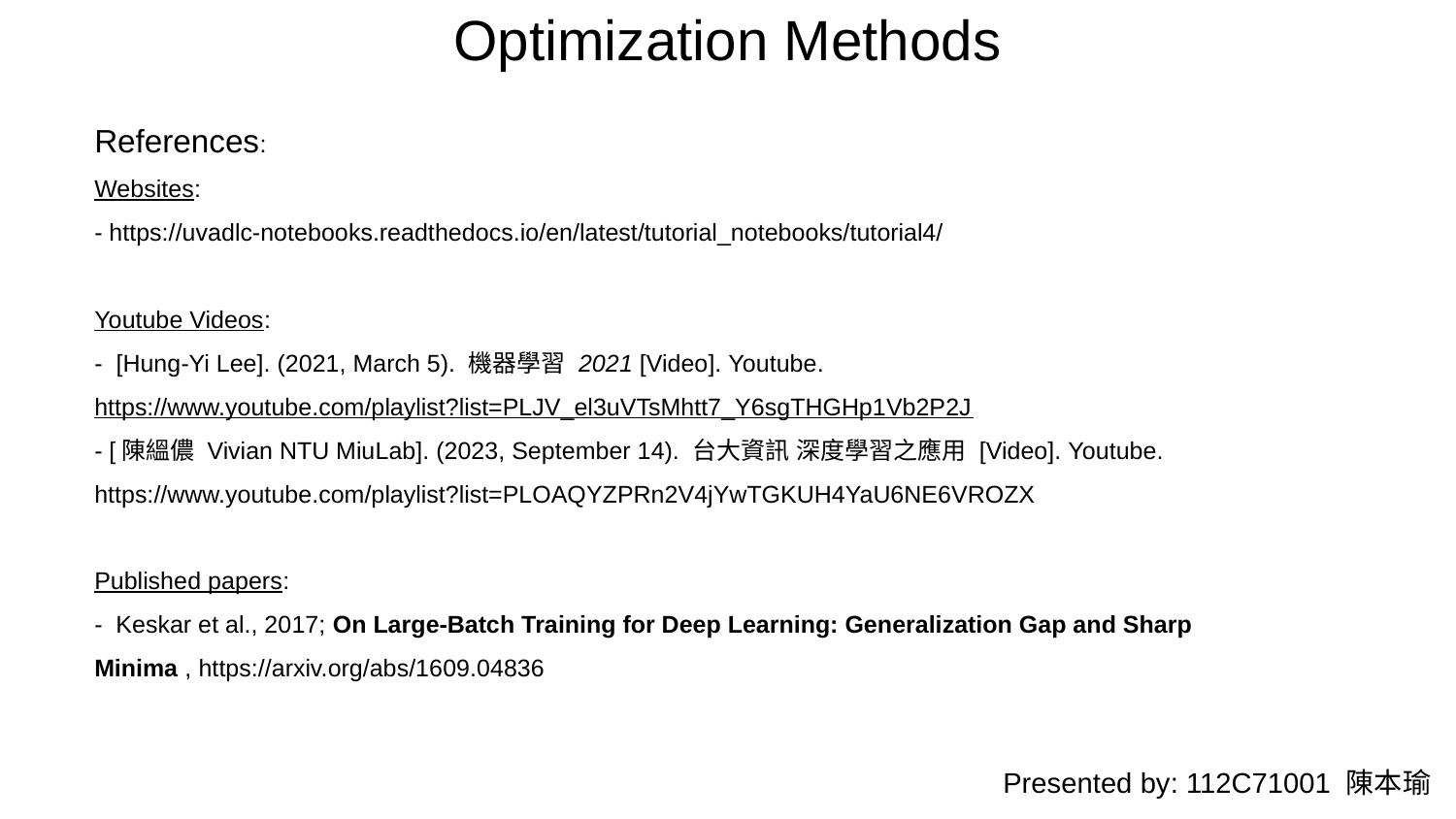

Optimization Methods
References:
Websites:
- https://uvadlc-notebooks.readthedocs.io/en/latest/tutorial_notebooks/tutorial4/

Youtube Videos:
-  [Hung-Yi Lee]. (2021, March 5). 機器學習 2021 [Video]. Youtube. https://www.youtube.com/playlist?list=PLJV_el3uVTsMhtt7_Y6sgTHGHp1Vb2P2J
- [陳縕儂 Vivian NTU MiuLab]. (2023, September 14). 台大資訊 深度學習之應用 [Video]. Youtube. https://www.youtube.com/playlist?list=PLOAQYZPRn2V4jYwTGKUH4YaU6NE6VROZX

Published papers:
-  Keskar et al., 2017; On Large-Batch Training for Deep Learning: Generalization Gap and Sharp Minima , https://arxiv.org/abs/1609.04836

Presented by: 112C71001 陳本瑜